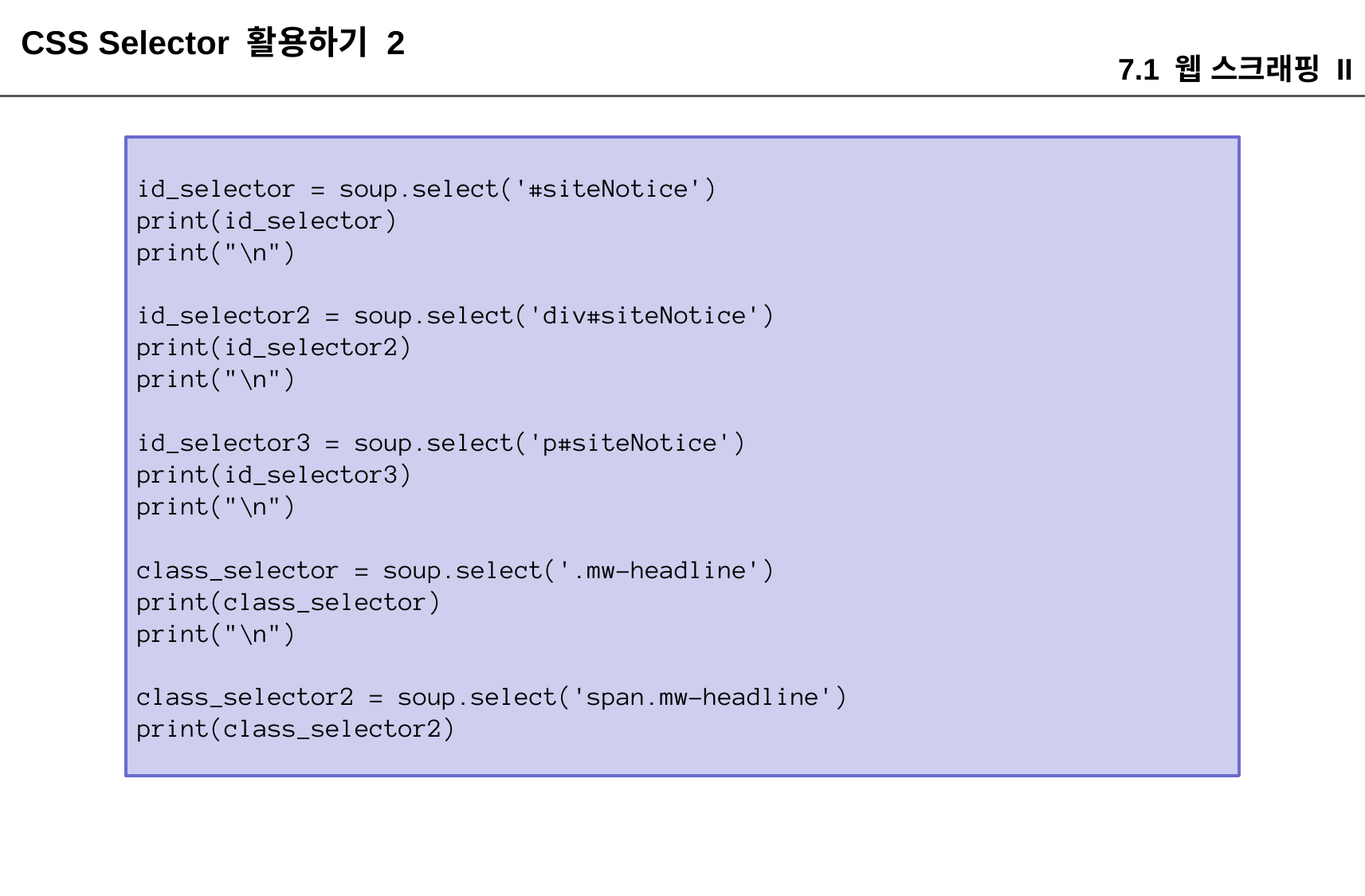

CSS Selector 활용하기 2
7.1 웹 스크래핑 II
id_selector = soup.select('#siteNotice')
print(id_selector)
print("\n")

id_selector2 = soup.select('div#siteNotice')
print(id_selector2)
print("\n")

id_selector3 = soup.select('p#siteNotice')
print(id_selector3)
print("\n")

class_selector = soup.select('.mw-headline')
print(class_selector)
print("\n")

class_selector2 = soup.select('span.mw-headline')
print(class_selector2)